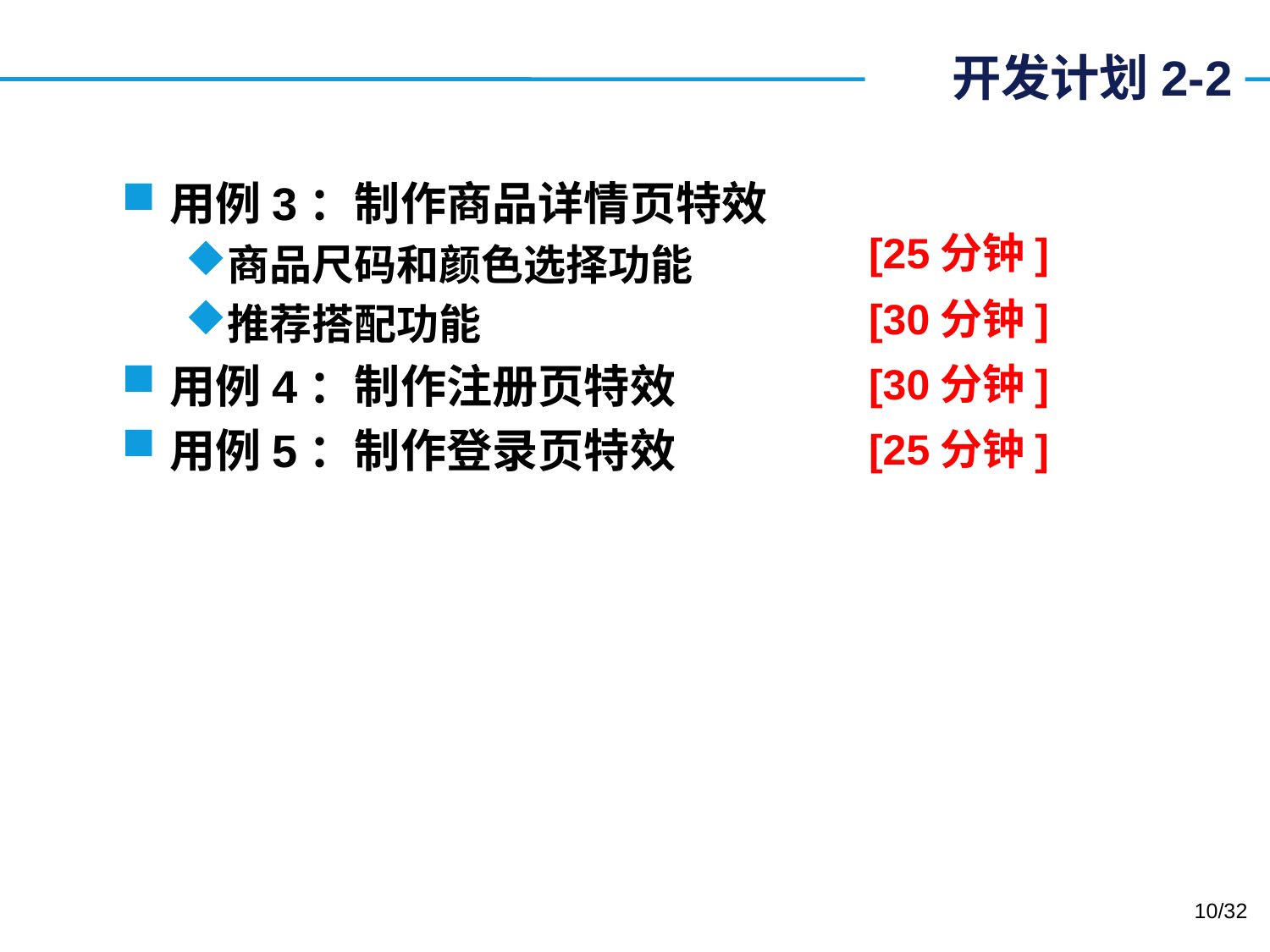

# 开发计划2-2
用例3：制作商品详情页特效
商品尺码和颜色选择功能
推荐搭配功能
用例4：制作注册页特效
用例5：制作登录页特效
[25分钟]
[30分钟]
[30分钟]
[25分钟]
10/32